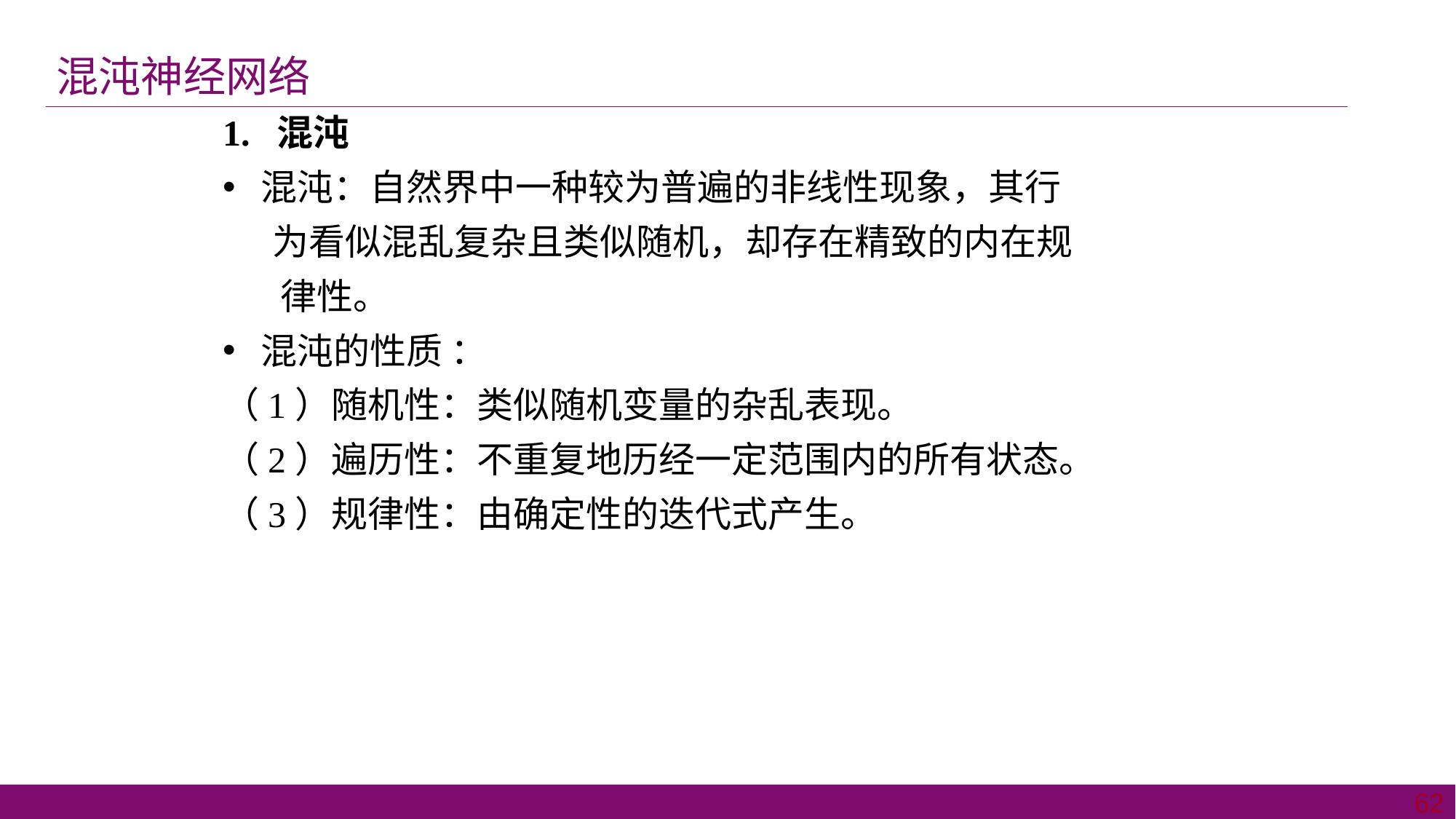

混沌神经网络
1.  混沌
  混沌：自然界中一种较为普遍的非线性现象，其行
     为看似混乱复杂且类似随机，却存在精致的内在规
      律性。
  混沌的性质 ：
（1）随机性：类似随机变量的杂乱表现。
（2）遍历性：不重复地历经一定范围内的所有状态。
（3）规律性：由确定性的迭代式产生。
62